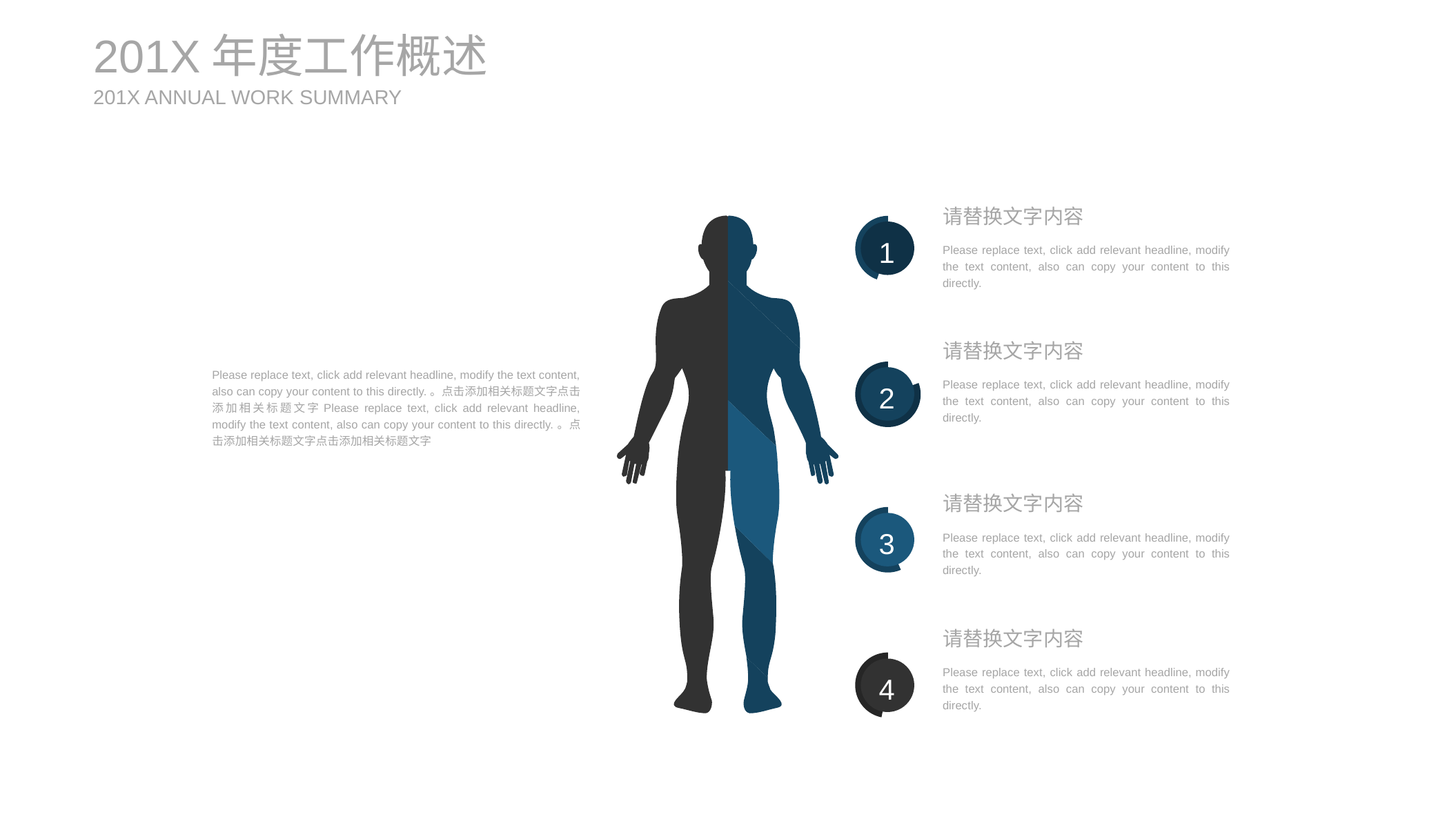

201X年度工作概述
201X ANNUAL WORK SUMMARY
请替换文字内容

1
Please replace text, click add relevant headline, modify the text content, also can copy your content to this directly.
请替换文字内容
Please replace text, click add relevant headline, modify the text content, also can copy your content to this directly.。点击添加相关标题文字点击添加相关标题文字Please replace text, click add relevant headline, modify the text content, also can copy your content to this directly.。点击添加相关标题文字点击添加相关标题文字

2
Please replace text, click add relevant headline, modify the text content, also can copy your content to this directly.
请替换文字内容

3
Please replace text, click add relevant headline, modify the text content, also can copy your content to this directly.
请替换文字内容

4
Please replace text, click add relevant headline, modify the text content, also can copy your content to this directly.